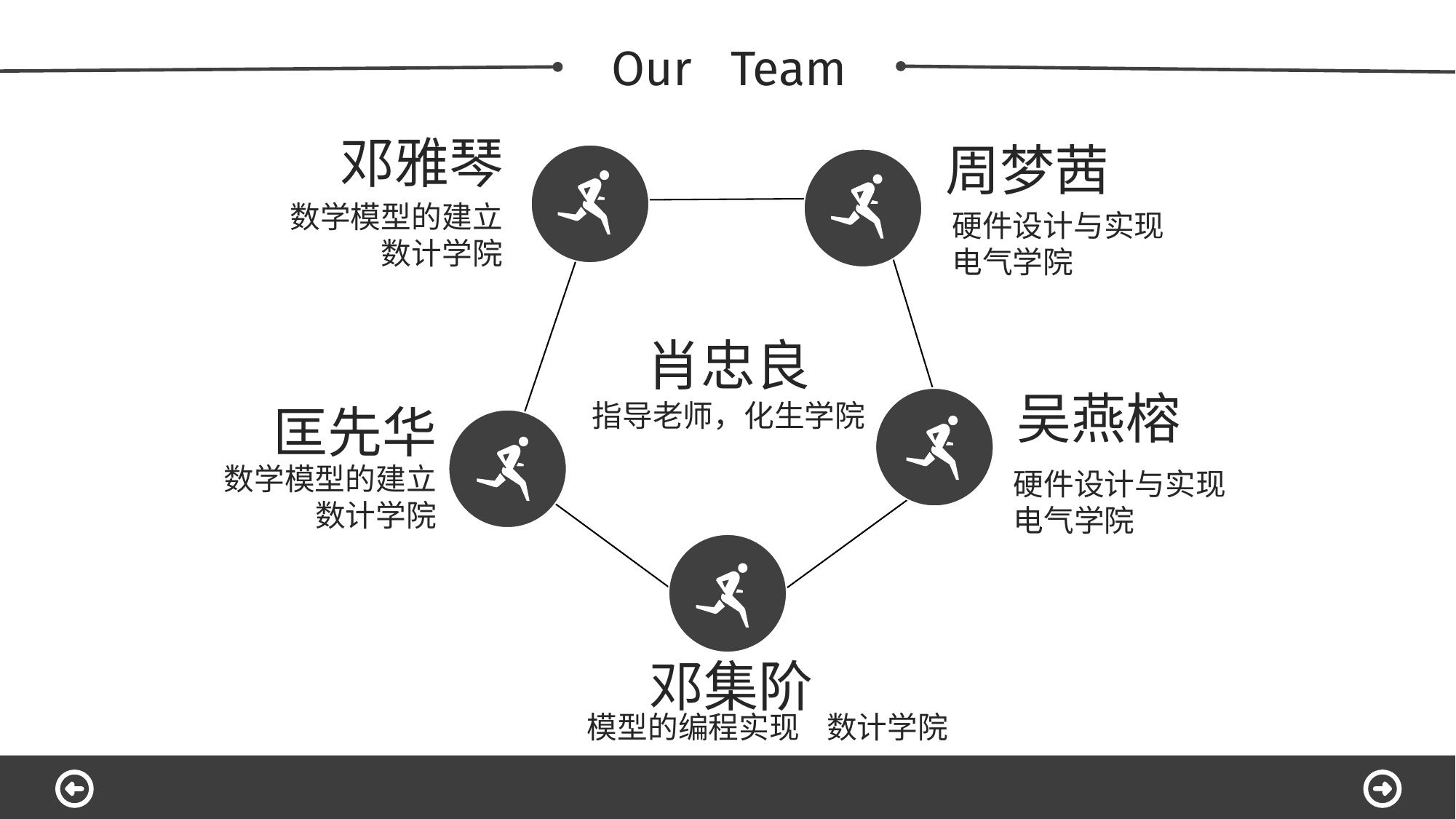

Our   Team
邓雅琴
周梦茜

数学模型的建立
数计学院
硬件设计与实现
电气学院
肖忠良
指导老师，化生学院
吴燕榕

匡先华

数学模型的建立
数计学院
硬件设计与实现
电气学院

邓集阶
模型的编程实现    数计学院